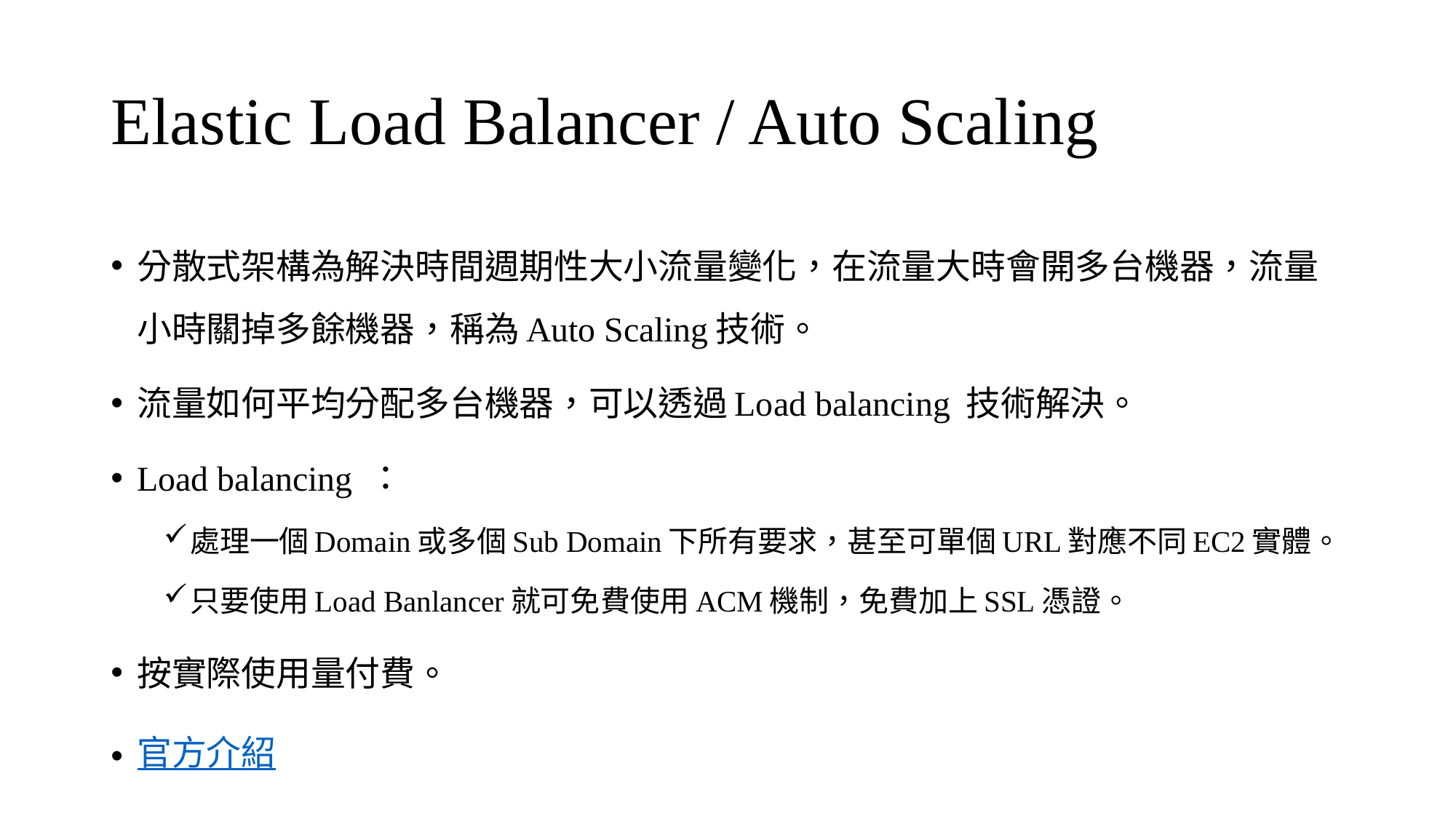

# Elastic Load Balancer / Auto Scaling
分散式架構為解決時間週期性大小流量變化，在流量大時會開多台機器，流量小時關掉多餘機器，稱為Auto Scaling技術。
流量如何平均分配多台機器，可以透過Load balancing 技術解決。
Load balancing ：
處理一個Domain或多個Sub Domain下所有要求，甚至可單個URL對應不同EC2實體。
只要使用Load Banlancer就可免費使用ACM機制，免費加上SSL憑證。
按實際使用量付費。
官方介紹